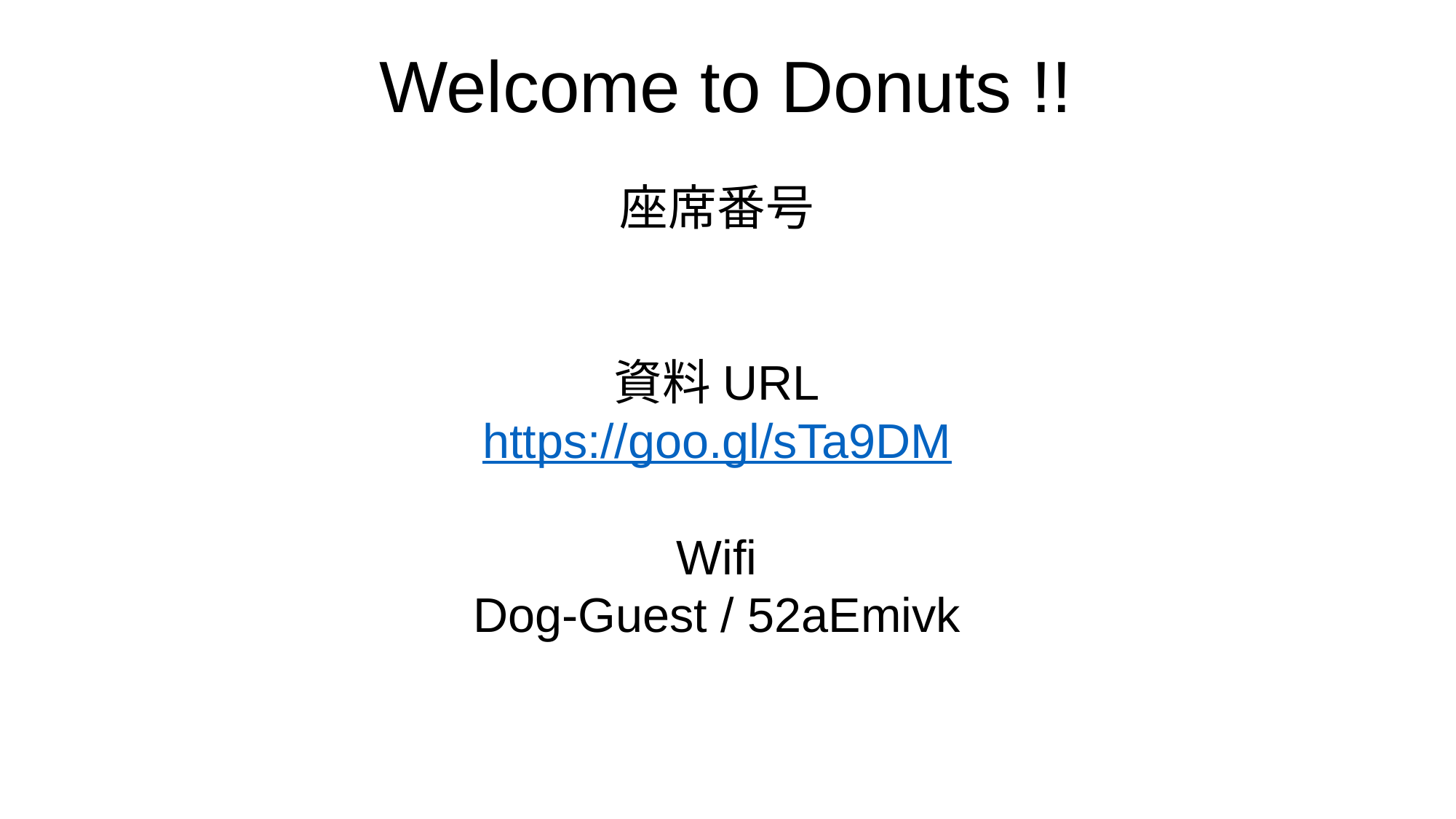

Welcome to Donuts !!
座席番号

資料URL
https://goo.gl/sTa9DM

Wifi
Dog-Guest / 52aEmivk